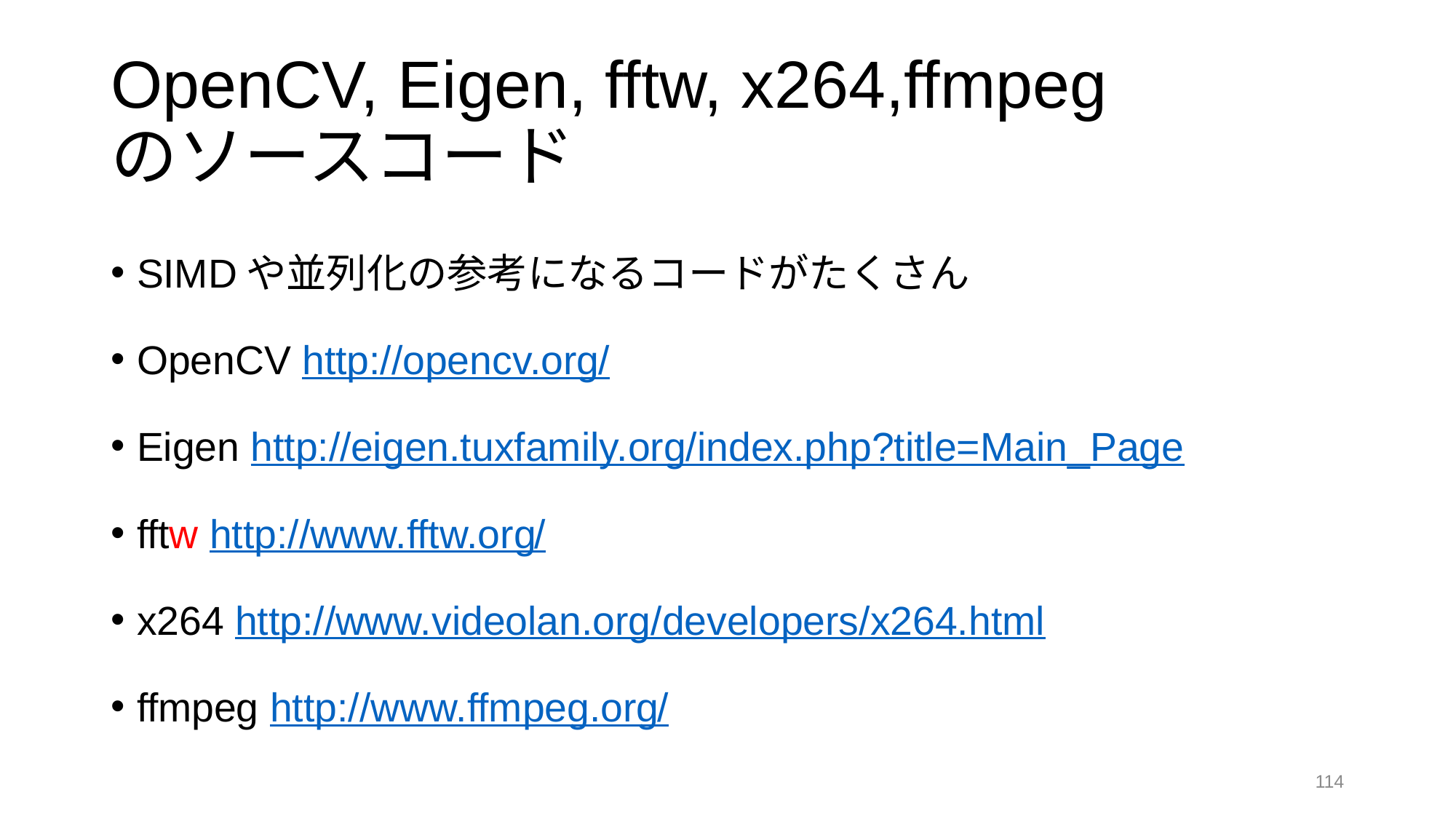

# OpenCV, Eigen, fftw, x264,ffmpeg のソースコード
SIMDや並列化の参考になるコードがたくさん
OpenCV http://opencv.org/
Eigen http://eigen.tuxfamily.org/index.php?title=Main_Page
fftw http://www.fftw.org/
x264 http://www.videolan.org/developers/x264.html
ffmpeg http://www.ffmpeg.org/

114